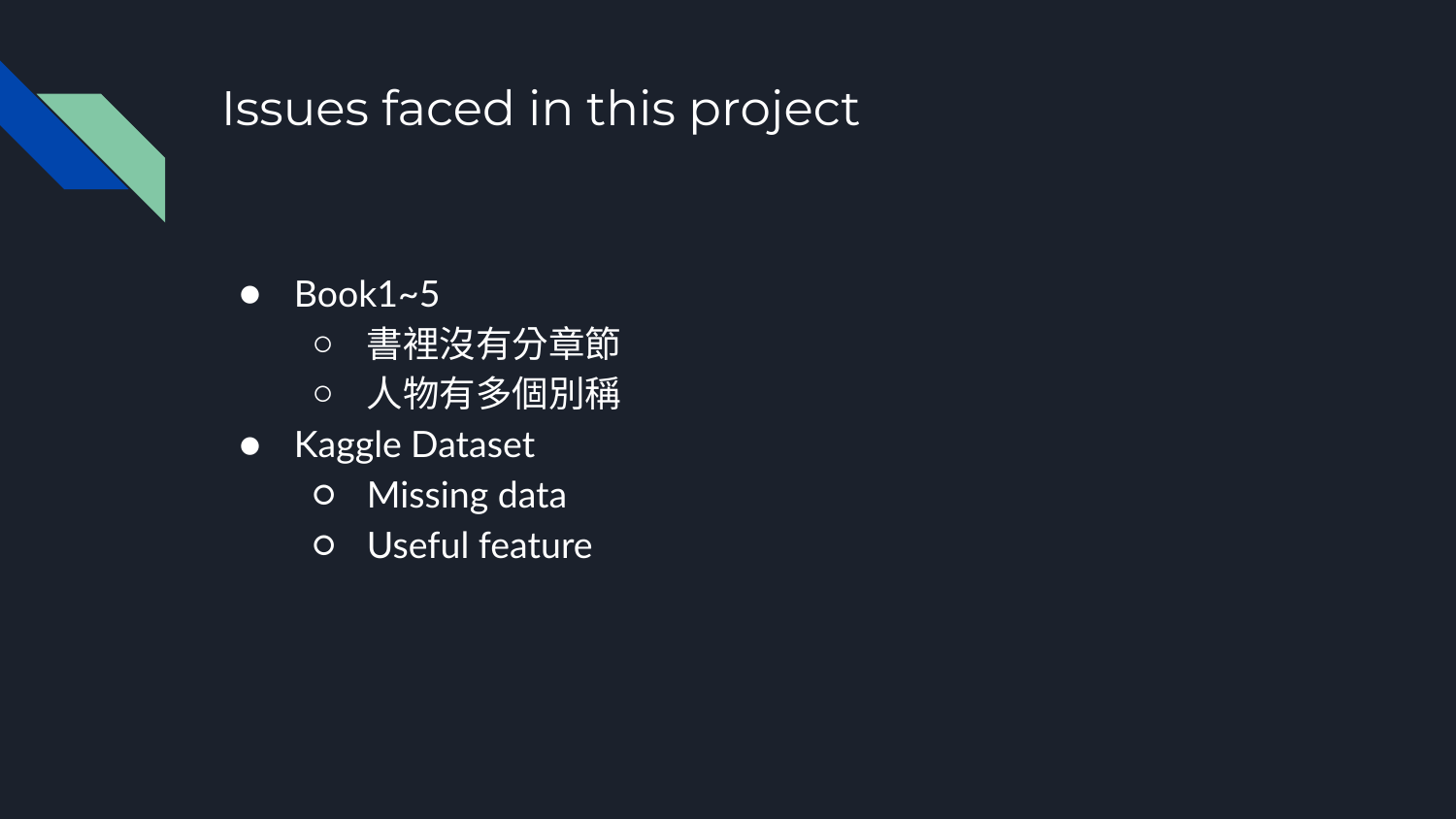

# Issues faced in this project
Book1~5
書裡沒有分章節
人物有多個別稱
Kaggle Dataset
Missing data
Useful feature